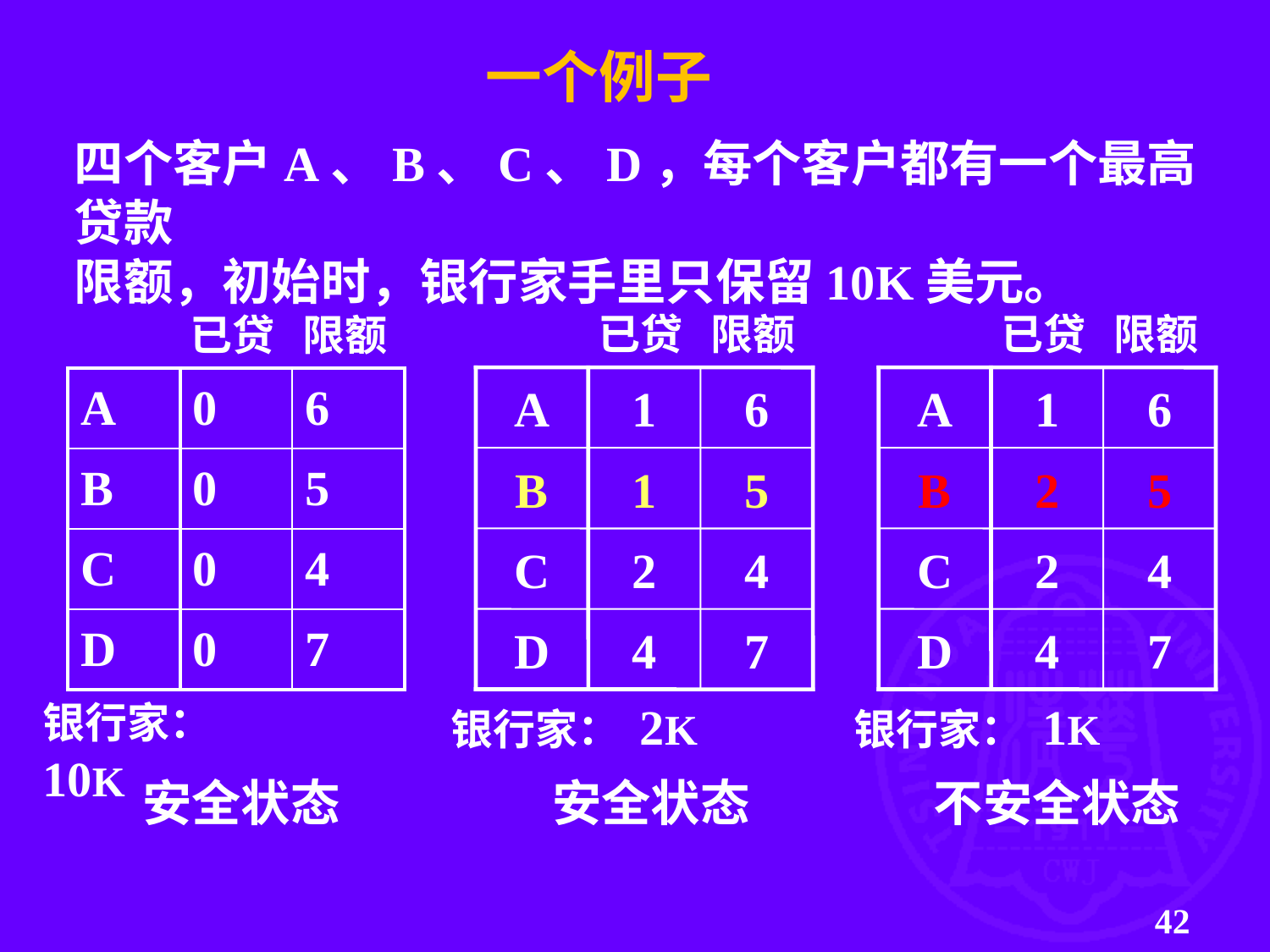

一个例子
四个客户A、B、C、D，每个客户都有一个最高贷款
限额，初始时，银行家手里只保留10K美元。
已贷
限额
A

1

6

B

1
5
C

2
4
D

4
7
银行家： 2K

安全状态
已贷
限额
A

1

6

B

2
5
C

2
4
D

4
7
银行家： 1K

不安全状态
已贷
限额
| A | 0 | 6 |
| --- | --- | --- |
| B | 0 | 5 |
| C | 0 | 4 |
| D | 0 | 7 |
银行家：10K
安全状态